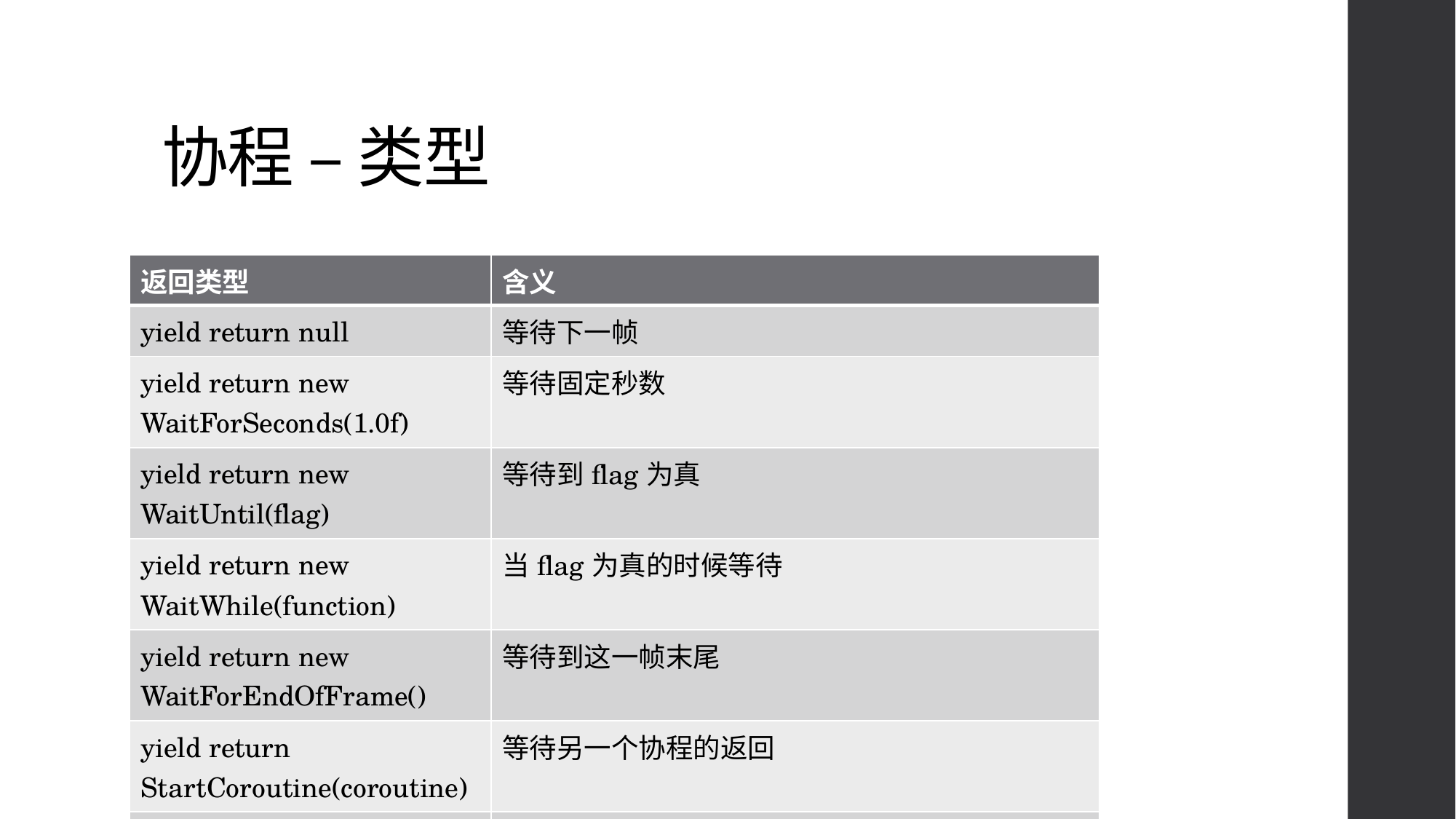

# 协程 – 类型
| 返回类型 | 含义 |
| --- | --- |
| yield return null | 等待下一帧 |
| yield return new WaitForSeconds(1.0f) | 等待固定秒数 |
| yield return new WaitUntil(flag) | 等待到flag为真 |
| yield return new WaitWhile(function) | 当flag为真的时候等待 |
| yield return new WaitForEndOfFrame() | 等待到这一帧末尾 |
| yield return StartCoroutine(coroutine) | 等待另一个协程的返回 |
| yield break | 跳出协程 |